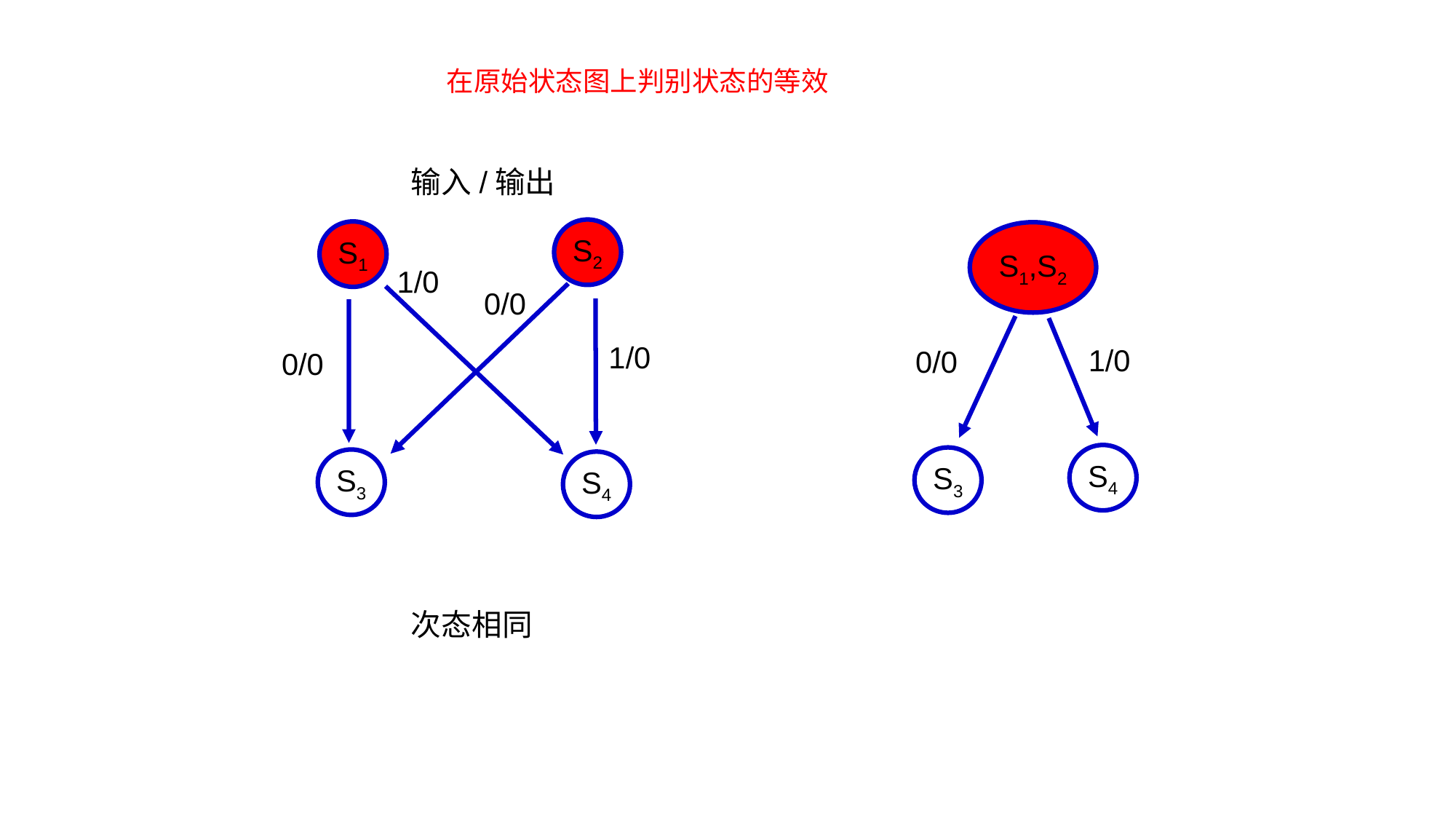

在原始状态图上判别状态的等效
输入/输出
S2
S1
S1,S2

1/0
0/0
S4
S3
1/0
0/0
0/0

1/0

S3
S4
次态相同